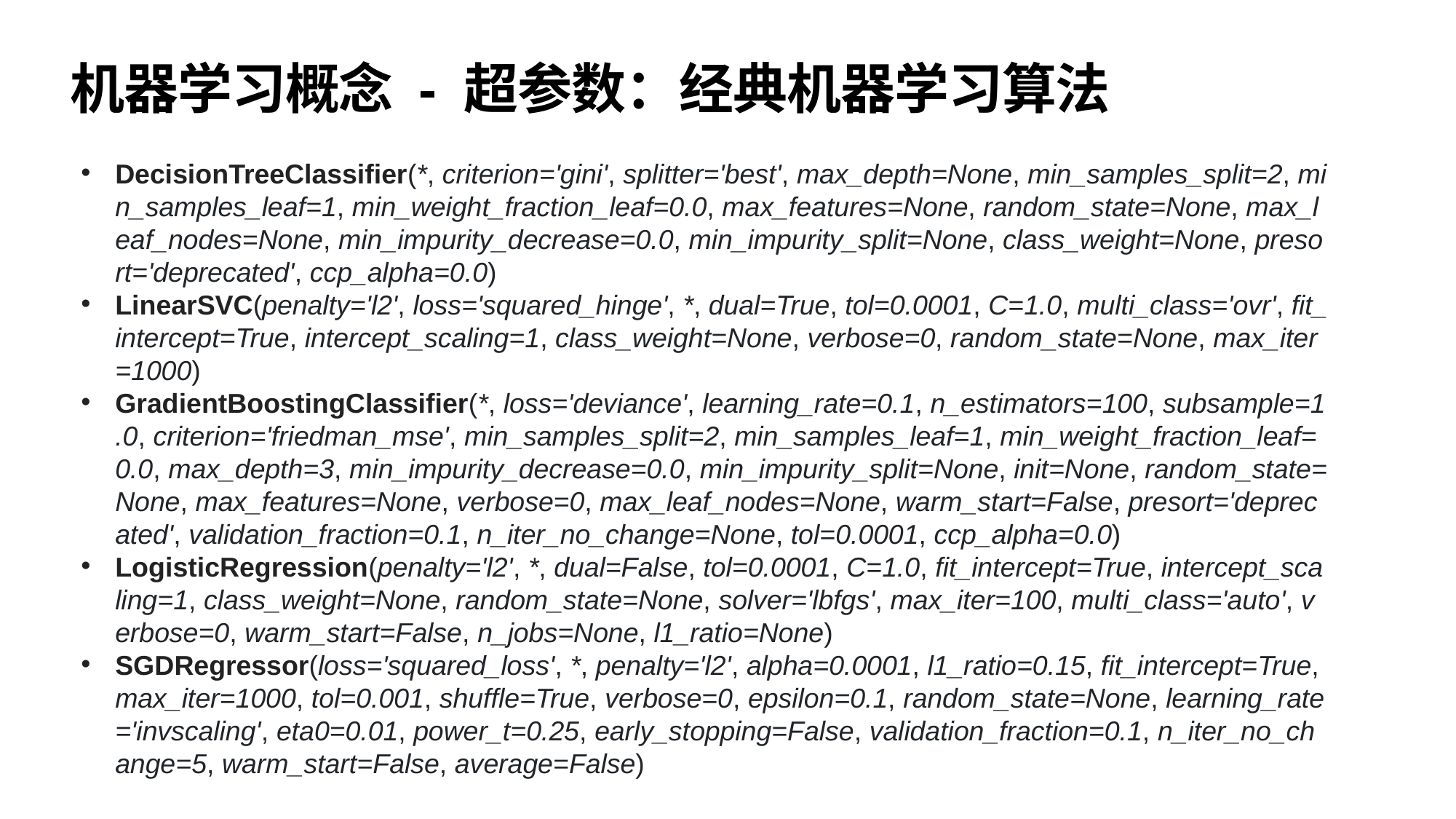

# 机器学习概念 - 超参数：经典机器学习算法
DecisionTreeClassifier(*, criterion='gini', splitter='best', max_depth=None, min_samples_split=2, min_samples_leaf=1, min_weight_fraction_leaf=0.0, max_features=None, random_state=None, max_leaf_nodes=None, min_impurity_decrease=0.0, min_impurity_split=None, class_weight=None, presort='deprecated', ccp_alpha=0.0)
LinearSVC(penalty='l2', loss='squared_hinge', *, dual=True, tol=0.0001, C=1.0, multi_class='ovr', fit_intercept=True, intercept_scaling=1, class_weight=None, verbose=0, random_state=None, max_iter=1000)
GradientBoostingClassifier(*, loss='deviance', learning_rate=0.1, n_estimators=100, subsample=1.0, criterion='friedman_mse', min_samples_split=2, min_samples_leaf=1, min_weight_fraction_leaf=0.0, max_depth=3, min_impurity_decrease=0.0, min_impurity_split=None, init=None, random_state=None, max_features=None, verbose=0, max_leaf_nodes=None, warm_start=False, presort='deprecated', validation_fraction=0.1, n_iter_no_change=None, tol=0.0001, ccp_alpha=0.0)
LogisticRegression(penalty='l2', *, dual=False, tol=0.0001, C=1.0, fit_intercept=True, intercept_scaling=1, class_weight=None, random_state=None, solver='lbfgs', max_iter=100, multi_class='auto', verbose=0, warm_start=False, n_jobs=None, l1_ratio=None)
SGDRegressor(loss='squared_loss', *, penalty='l2', alpha=0.0001, l1_ratio=0.15, fit_intercept=True, max_iter=1000, tol=0.001, shuffle=True, verbose=0, epsilon=0.1, random_state=None, learning_rate='invscaling', eta0=0.01, power_t=0.25, early_stopping=False, validation_fraction=0.1, n_iter_no_change=5, warm_start=False, average=False)